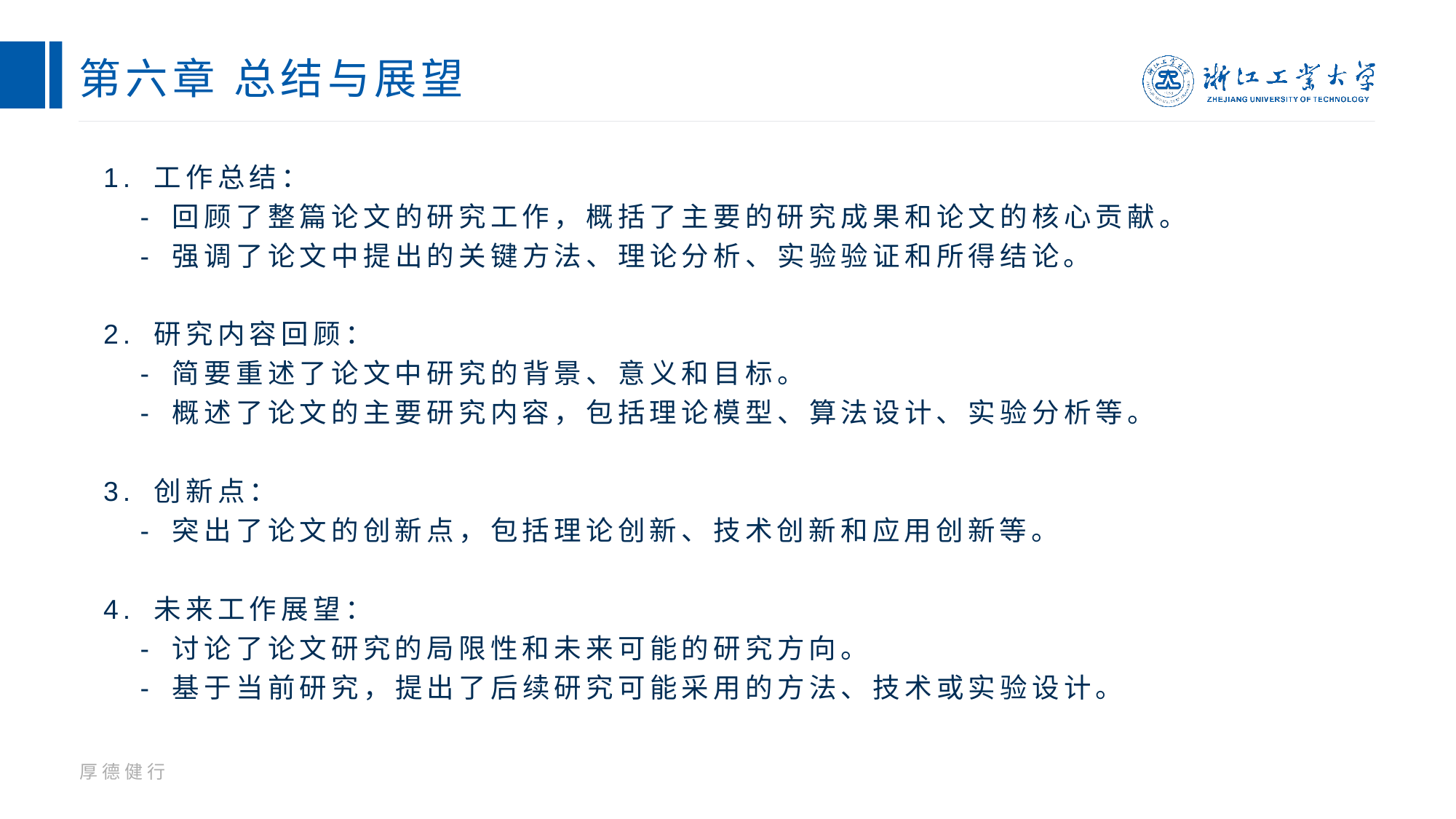

# 第六章 总结与展望

1. 工作总结：
   - 回顾了整篇论文的研究工作，概括了主要的研究成果和论文的核心贡献。
   - 强调了论文中提出的关键方法、理论分析、实验验证和所得结论。

2. 研究内容回顾：
   - 简要重述了论文中研究的背景、意义和目标。
   - 概述了论文的主要研究内容，包括理论模型、算法设计、实验分析等。

3. 创新点：
   - 突出了论文的创新点，包括理论创新、技术创新和应用创新等。

4. 未来工作展望：
   - 讨论了论文研究的局限性和未来可能的研究方向。
   - 基于当前研究，提出了后续研究可能采用的方法、技术或实验设计。